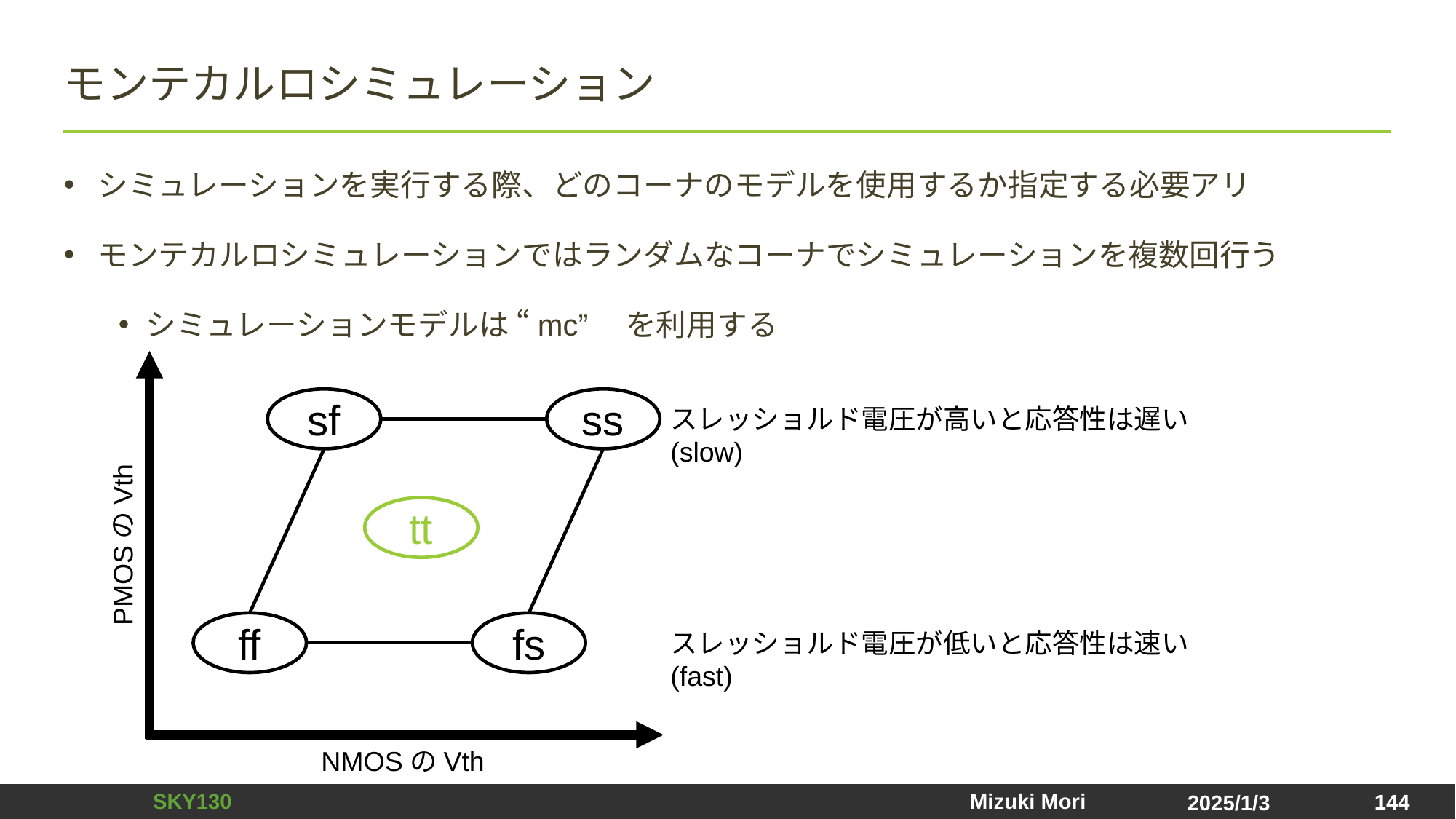

# モンテカルロシミュレーション
シミュレーションを実行する際、どのコーナのモデルを使用するか指定する必要アリ
モンテカルロシミュレーションではランダムなコーナでシミュレーションを複数回行う
シミュレーションモデルは “mc”　を利用する
sf
ss
スレッショルド電圧が高いと応答性は遅い (slow)
tt
PMOSのVth
ff
fs
スレッショルド電圧が低いと応答性は速い (fast)
NMOSのVth
144
2025/1/3